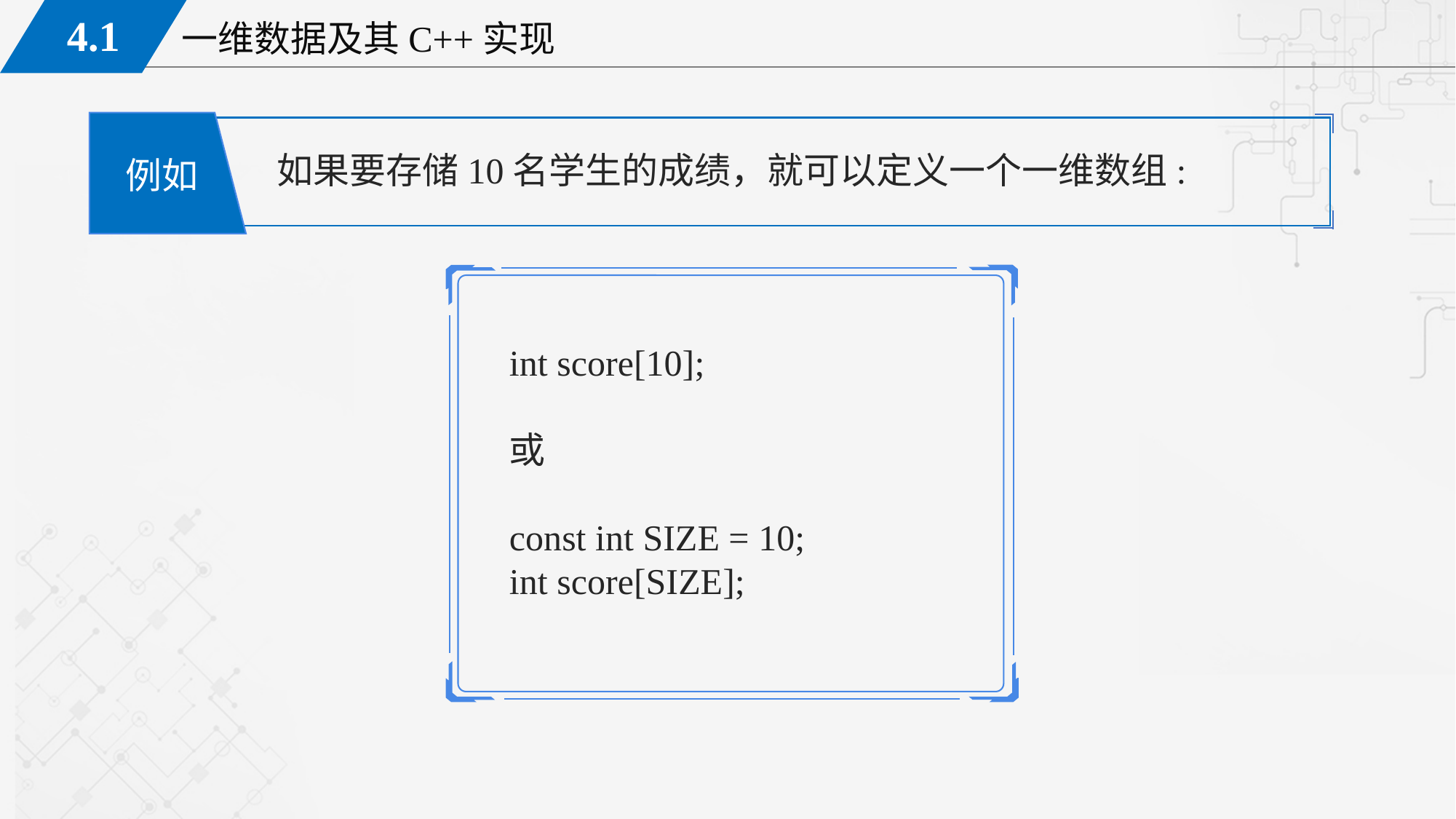

如果要存储10名学生的成绩，就可以定义一个一维数组:
   例如

int score[10];

或

const int SIZE = 10;
int score[SIZE];